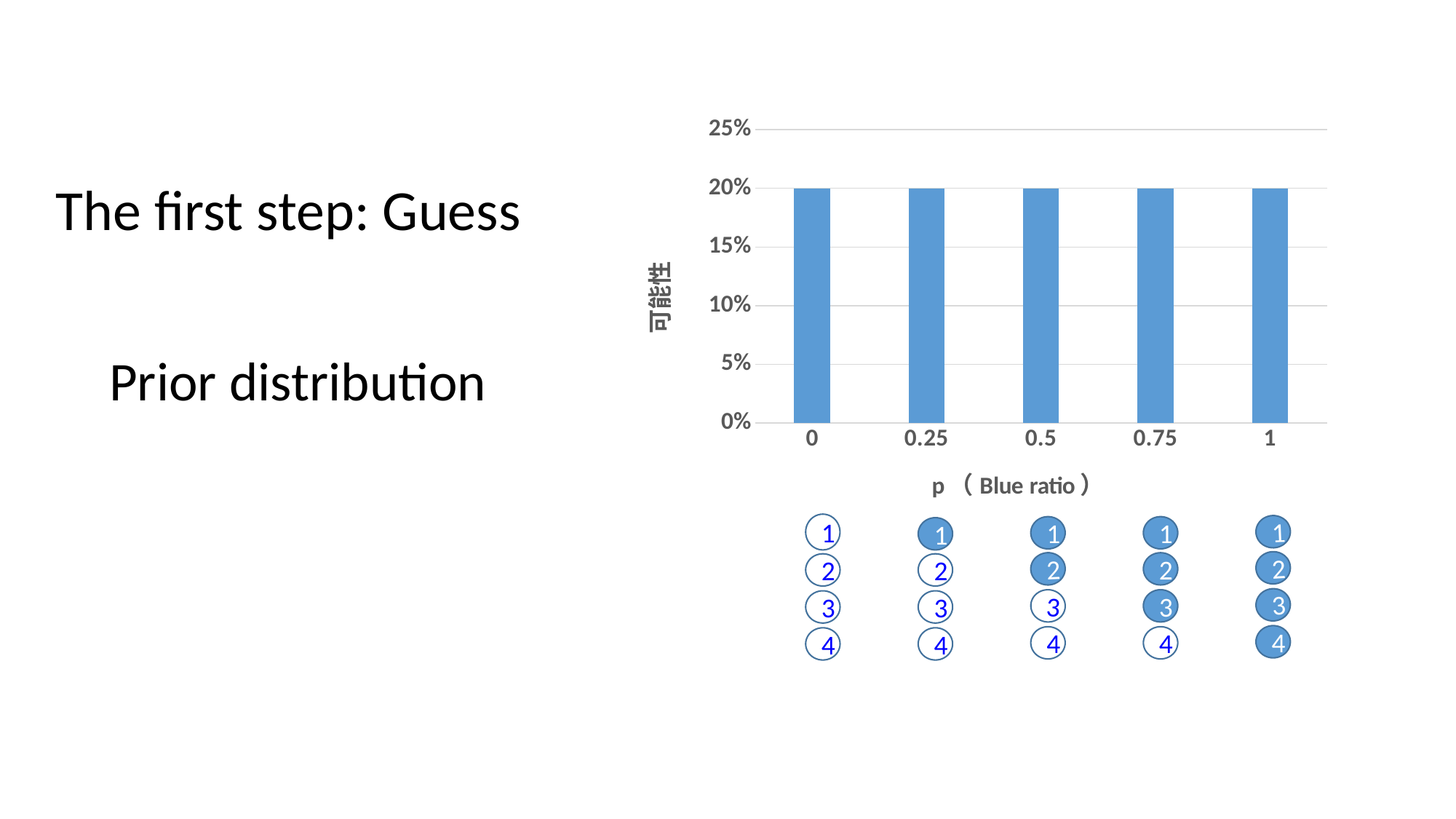

### Chart

| Category | 可能性 |
|---|---|
| 0 | 0.2 |
| 0.25 | 0.2 |
| 0.5 | 0.2 |
| 0.75 | 0.2 |
| 1 | 0.2 |
1
1
1
1
1
2
2
2
2
2
3
3
3
3
3
4
4
4
4
4
# The first step: Guess
Prior distribution